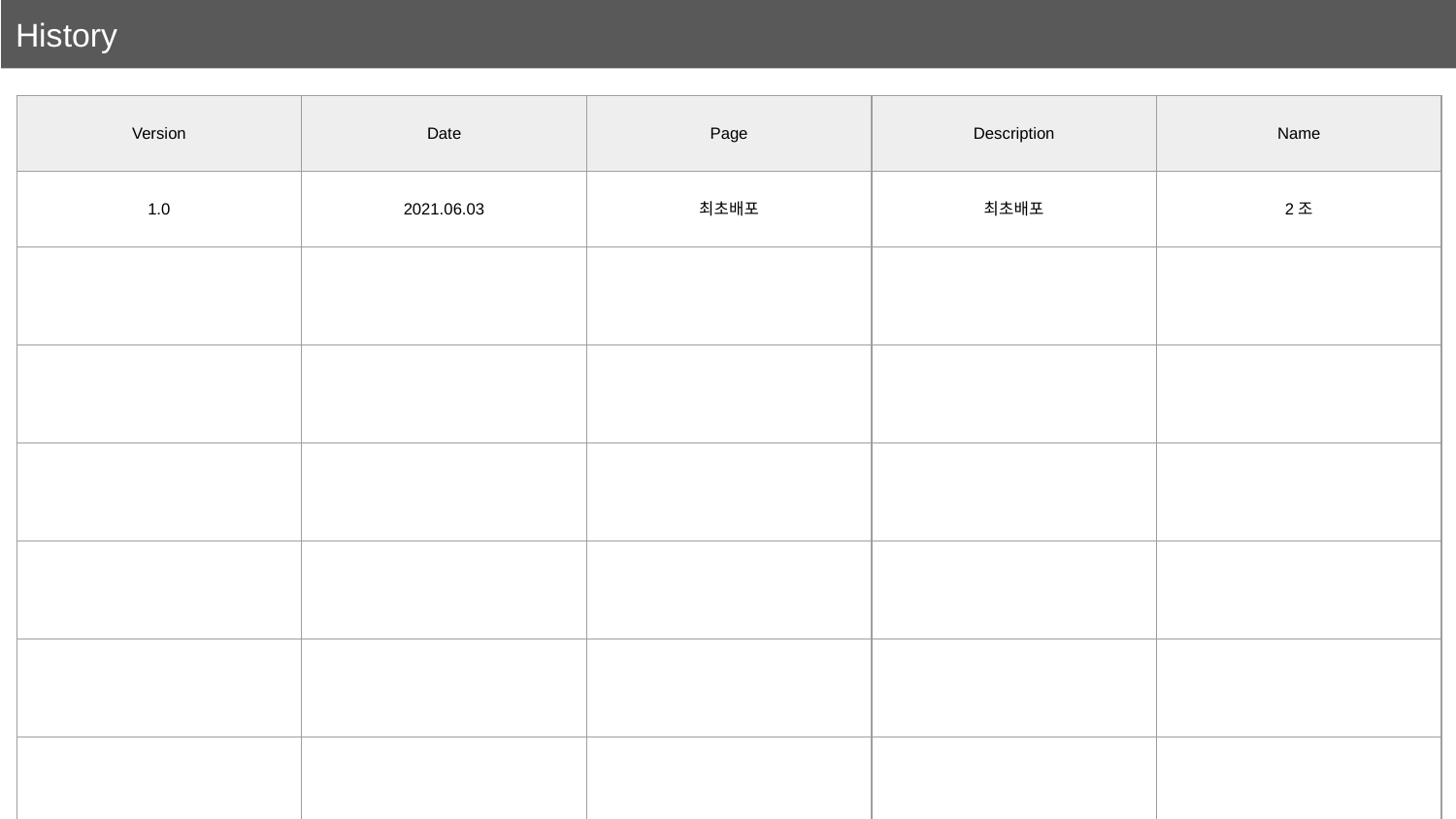

# History
| Version | Date | Page | Description | Name |
| --- | --- | --- | --- | --- |
| 1.0 | 2021.06.03 | 최초배포 | 최초배포 | 2조 |
|  |  |  |  |  |
|  |  |  |  |  |
|  |  |  |  |  |
|  |  |  |  |  |
|  |  |  |  |  |
|  |  |  |  |  |